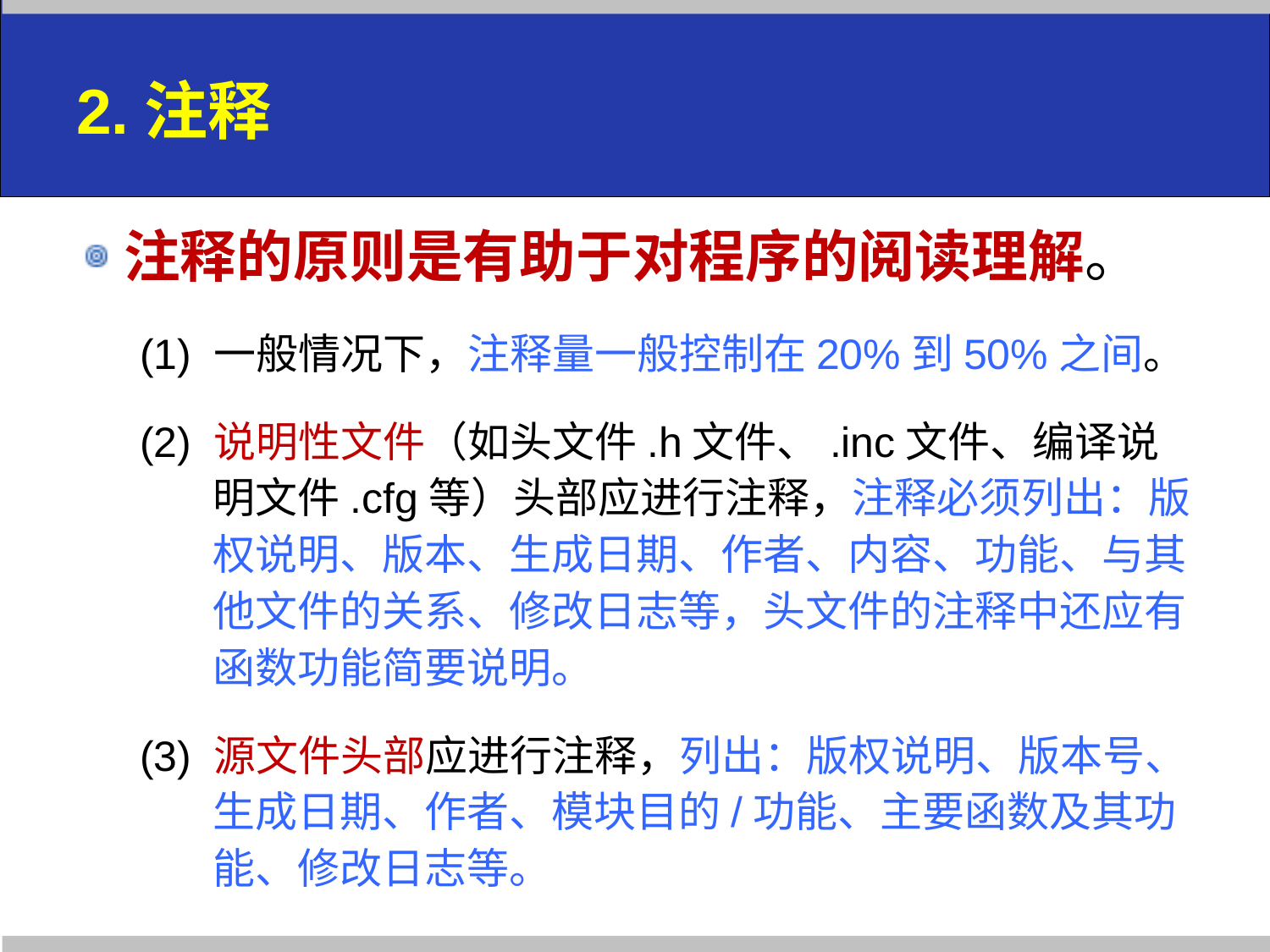

# 2.注释
注释的原则是有助于对程序的阅读理解。
(1) 一般情况下，注释量一般控制在20%到50%之间。
(2) 说明性文件（如头文件.h文件、.inc文件、编译说明文件.cfg等）头部应进行注释，注释必须列出：版权说明、版本、生成日期、作者、内容、功能、与其他文件的关系、修改日志等，头文件的注释中还应有函数功能简要说明。
(3) 源文件头部应进行注释，列出：版权说明、版本号、生成日期、作者、模块目的/功能、主要函数及其功能、修改日志等。
679